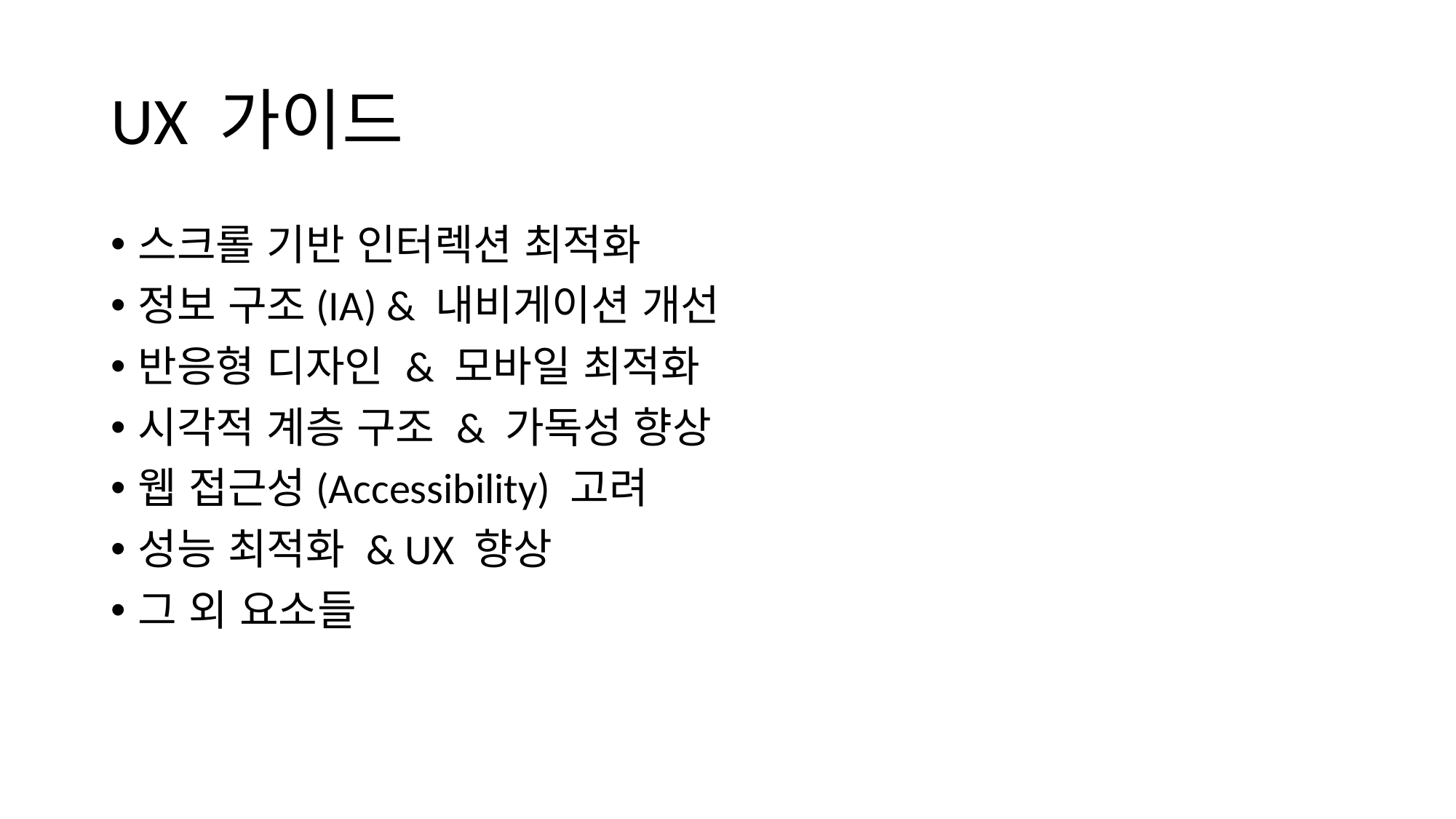

# UX 가이드
스크롤 기반 인터렉션 최적화
정보 구조(IA) & 내비게이션 개선
반응형 디자인 & 모바일 최적화
시각적 계층 구조 & 가독성 향상
웹 접근성(Accessibility) 고려
성능 최적화 & UX 향상
그 외 요소들